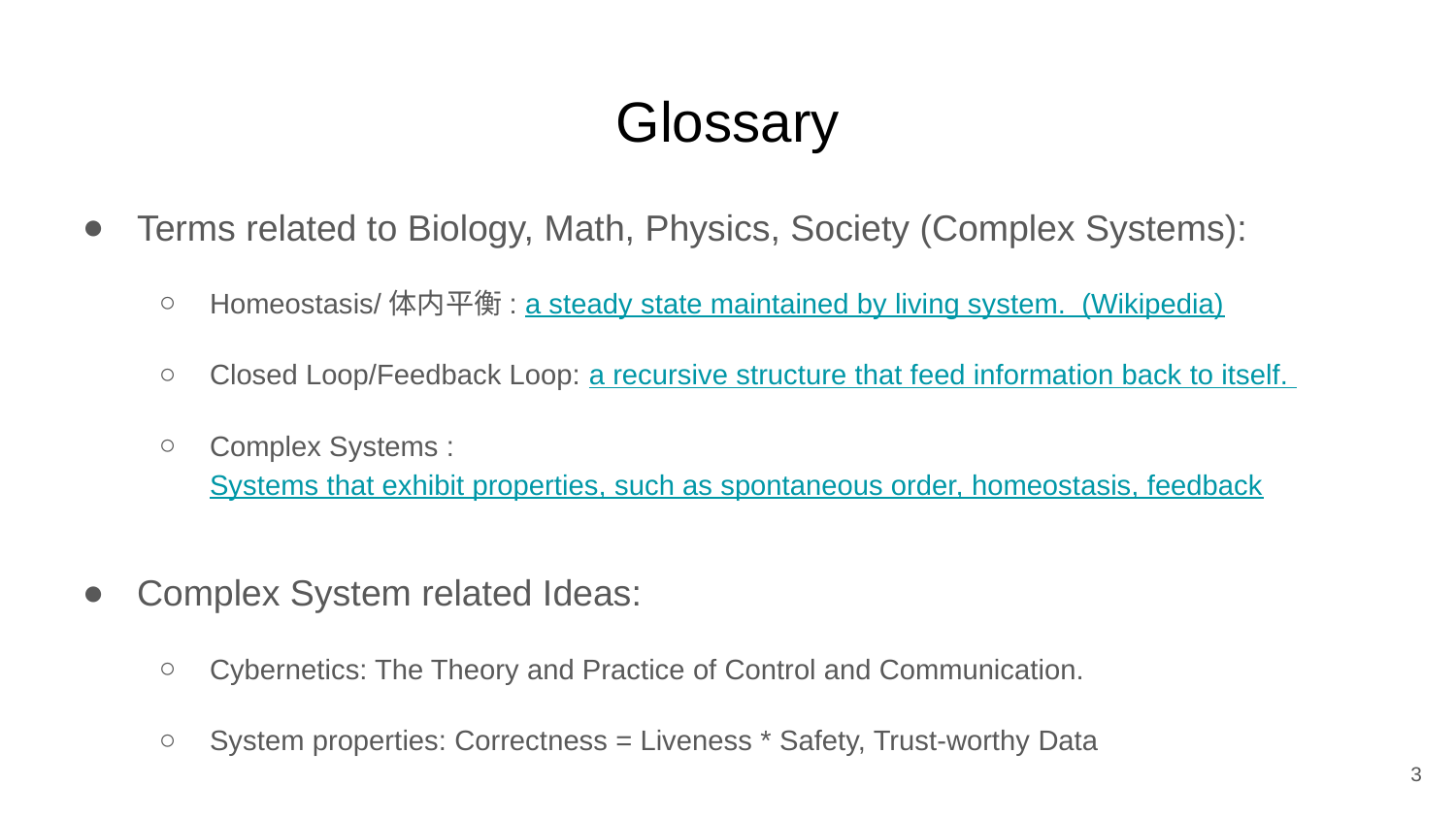

# Glossary
Terms related to Biology, Math, Physics, Society (Complex Systems):
Homeostasis/体内平衡: a steady state maintained by living system.  (Wikipedia)
Closed Loop/Feedback Loop: a recursive structure that feed information back to itself.
Complex Systems : Systems that exhibit properties, such as spontaneous order, homeostasis, feedback

Complex System related Ideas:
Cybernetics: The Theory and Practice of Control and Communication.
System properties: Correctness = Liveness * Safety, Trust-worthy Data
3